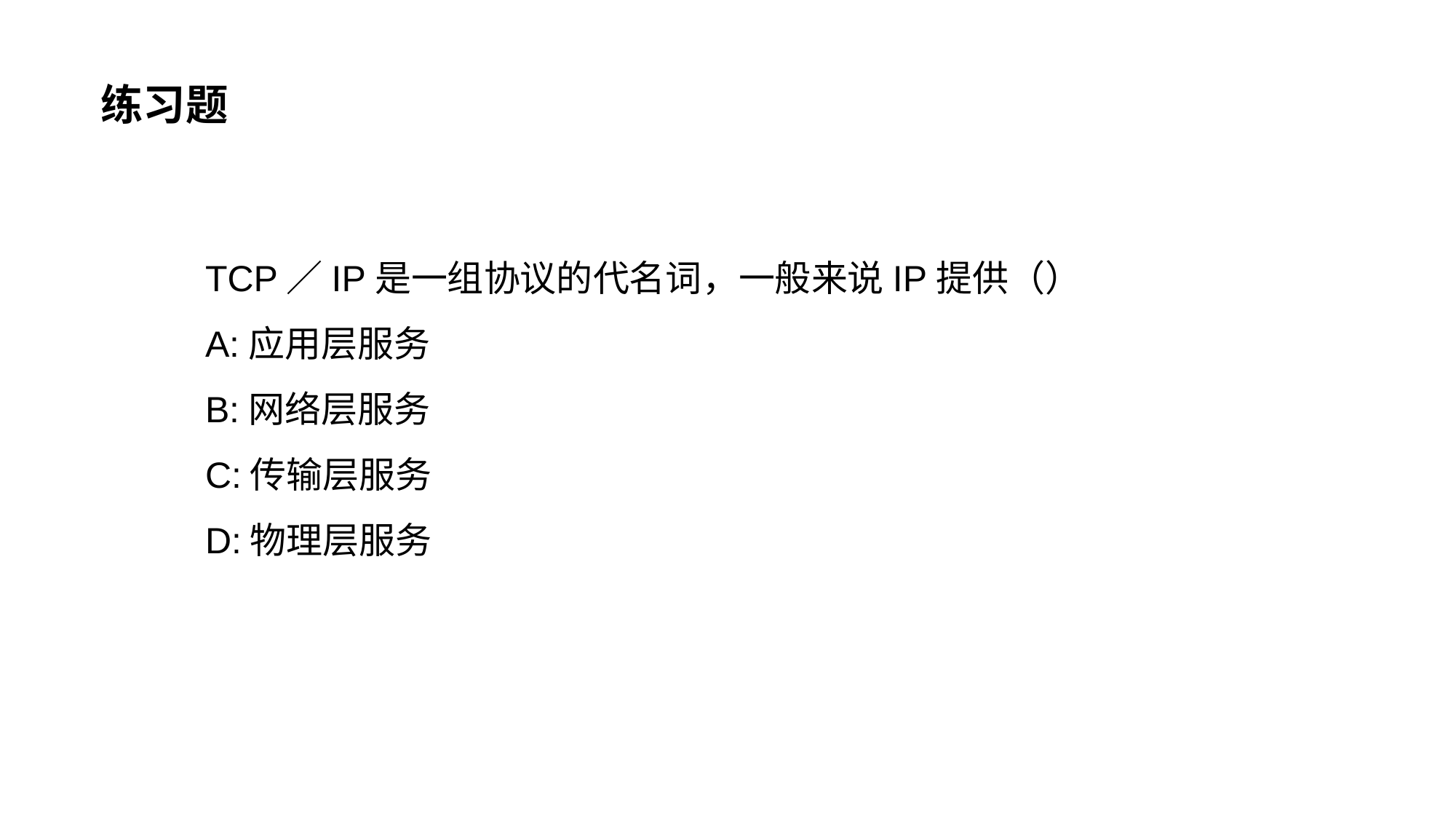

练习题
TCP／IP是一组协议的代名词，一般来说IP提供（）
A:应用层服务
B:网络层服务
C:传输层服务
D:物理层服务